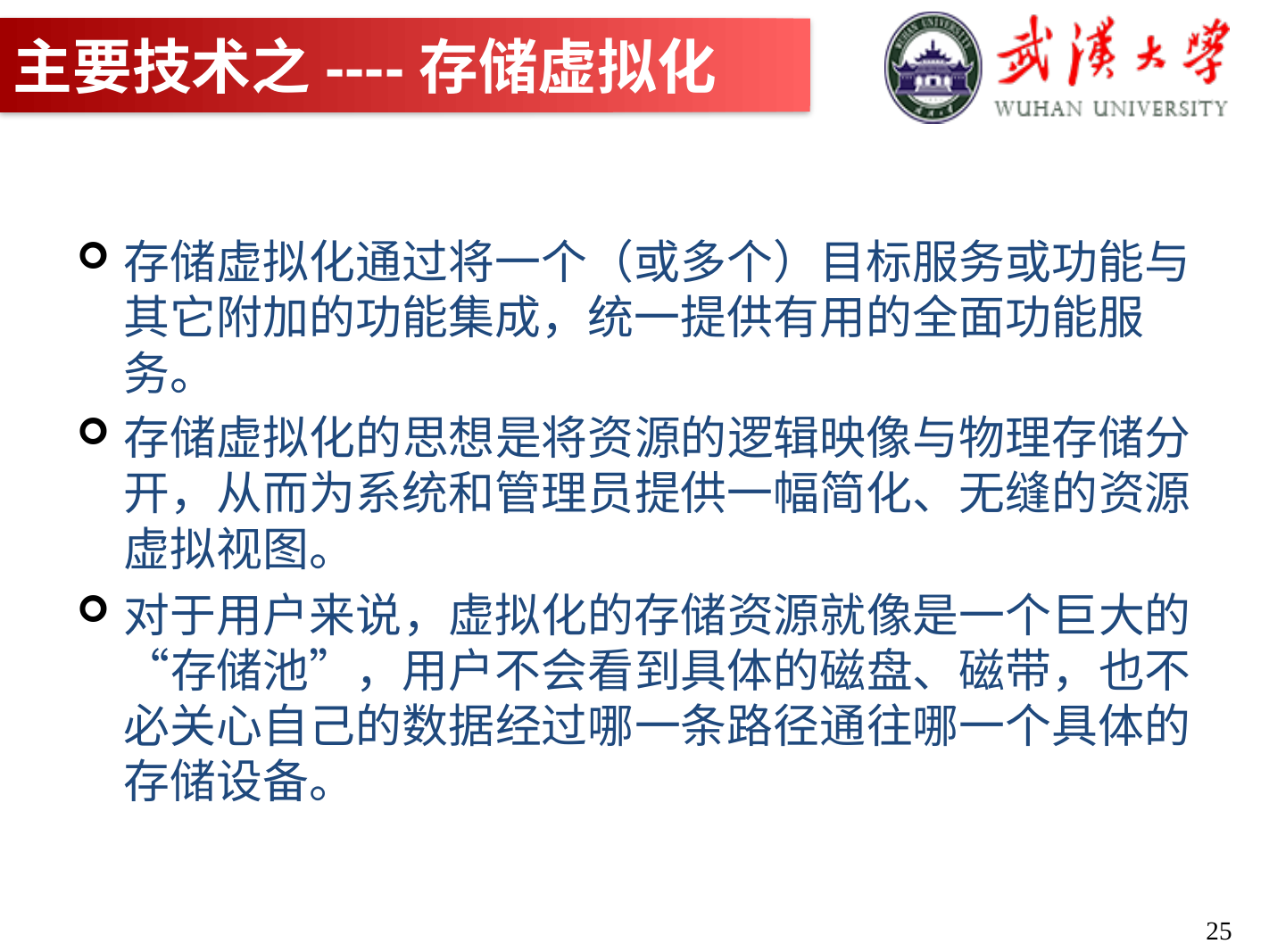

# 主要技术之----存储虚拟化
存储虚拟化通过将一个（或多个）目标服务或功能与其它附加的功能集成，统一提供有用的全面功能服务。
存储虚拟化的思想是将资源的逻辑映像与物理存储分开，从而为系统和管理员提供一幅简化、无缝的资源虚拟视图。
对于用户来说，虚拟化的存储资源就像是一个巨大的“存储池”，用户不会看到具体的磁盘、磁带，也不必关心自己的数据经过哪一条路径通往哪一个具体的存储设备。